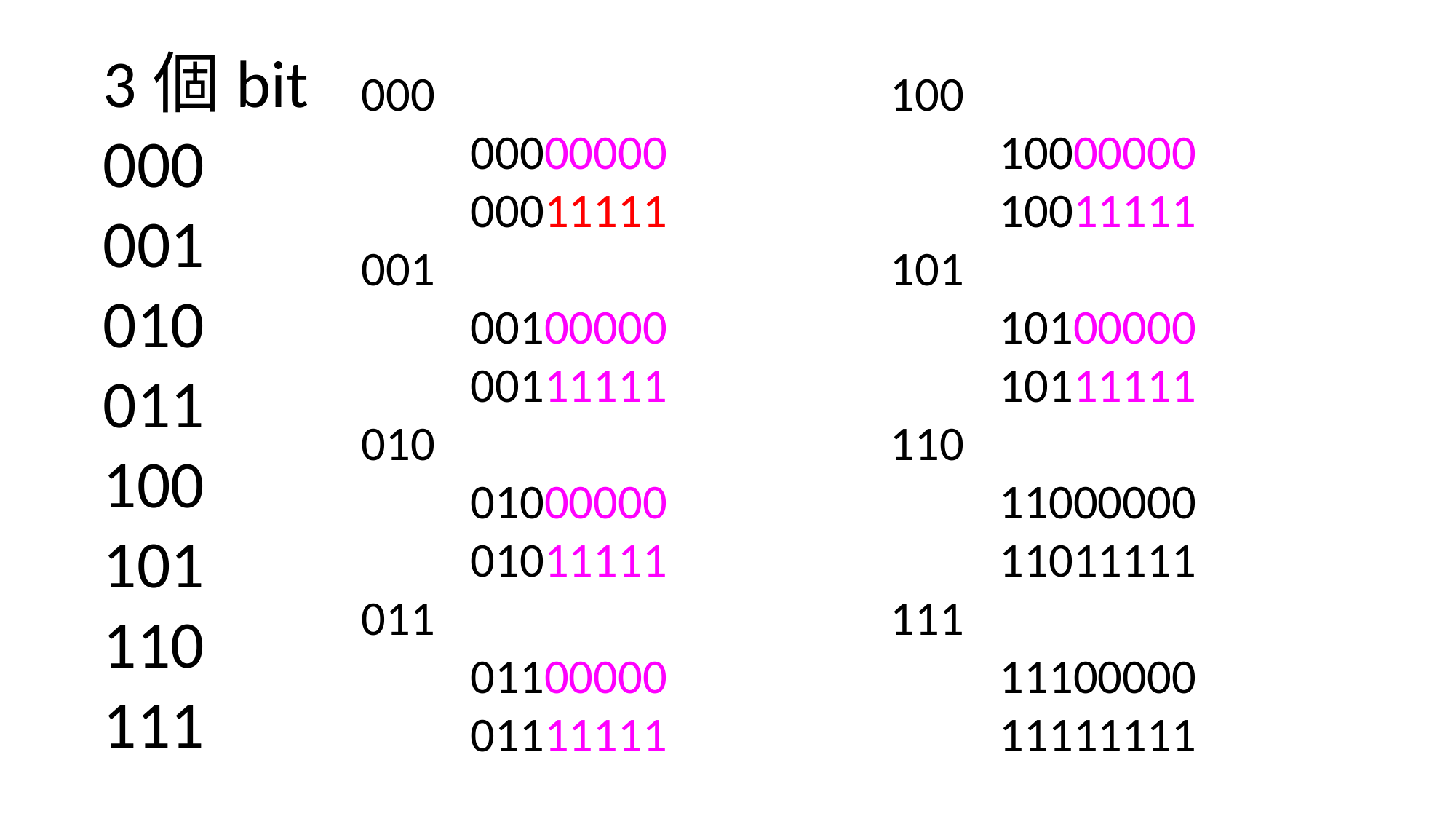

3個bit
000
001
010
011
100
101
110
111
000
	00000000
	00011111
001
	00100000
	00111111
010
	01000000
	01011111
011
	01100000
	01111111
100
	10000000
	10011111
101
	10100000
	10111111
110
	11000000
	11011111
111
	11100000
	11111111